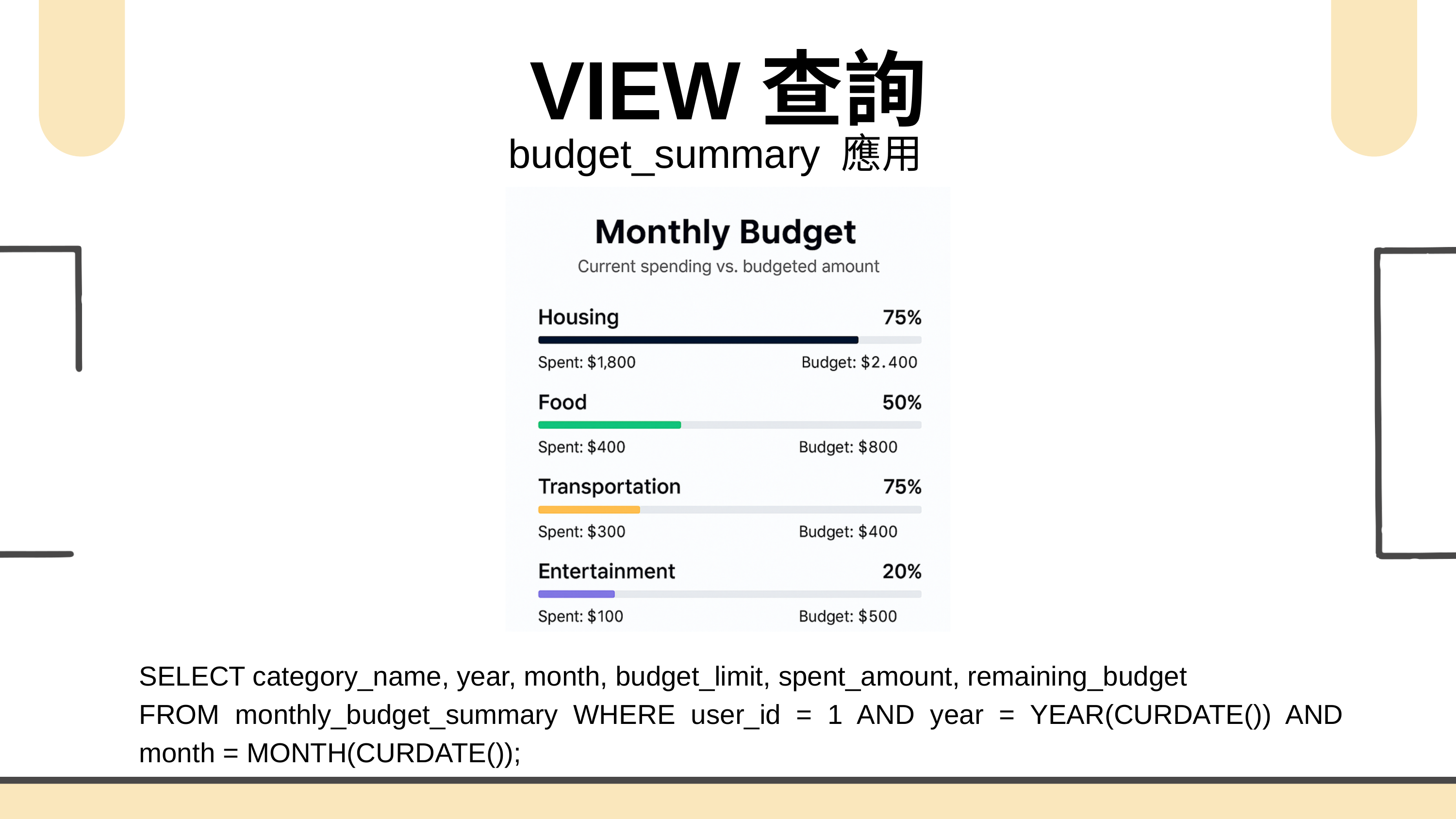

VIEW查詢
budget_summary 應用

SELECT category_name, year, month, budget_limit, spent_amount, remaining_budget
FROM monthly_budget_summary WHERE user_id = 1 AND year = YEAR(CURDATE()) AND month = MONTH(CURDATE());